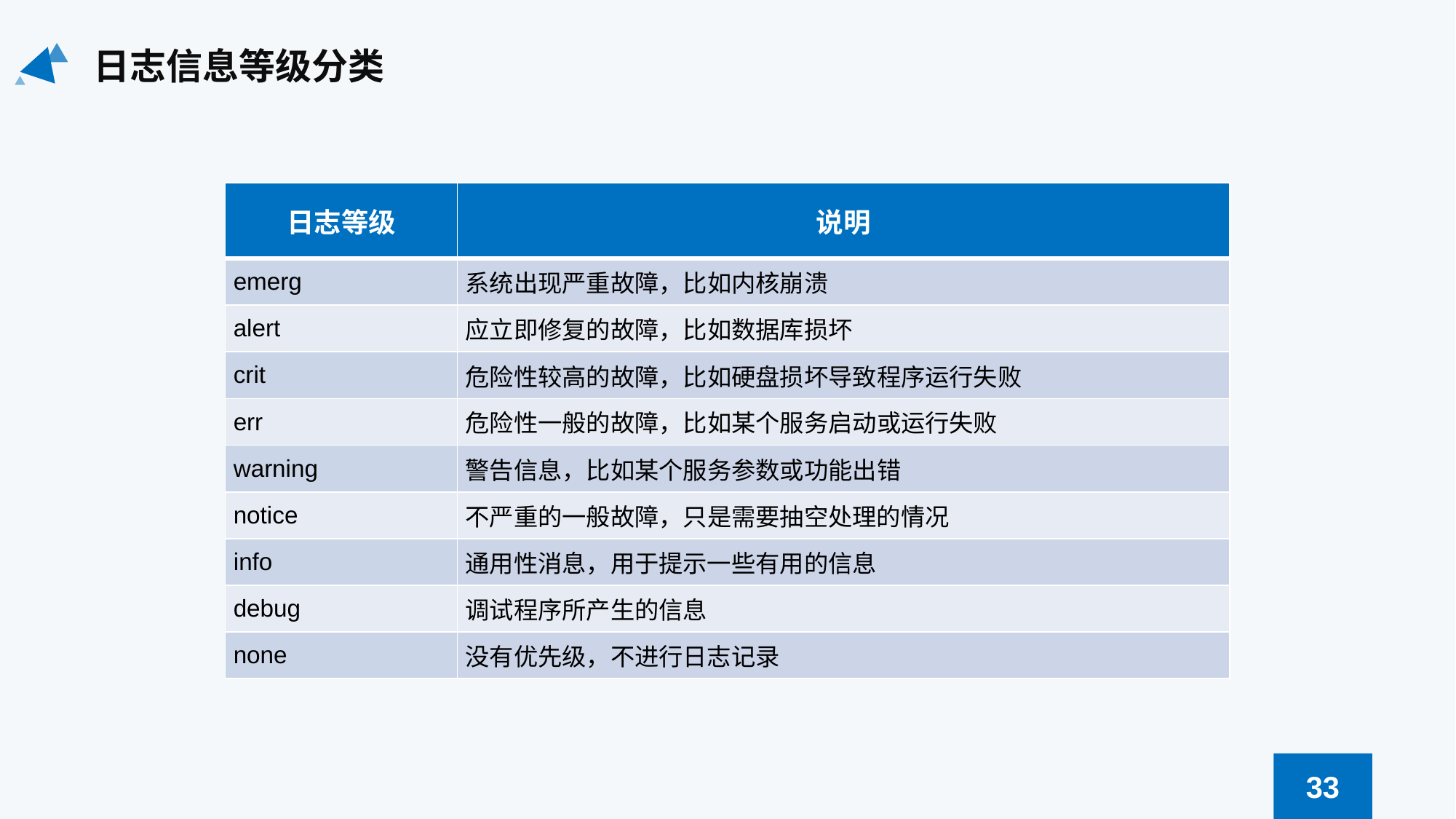

日志信息等级分类

| 日志等级 | 说明 |
| --- | --- |
| emerg | 系统出现严重故障，比如内核崩溃 |
| alert | 应立即修复的故障，比如数据库损坏 |
| crit | 危险性较高的故障，比如硬盘损坏导致程序运行失败 |
| err | 危险性一般的故障，比如某个服务启动或运行失败 |
| warning | 警告信息，比如某个服务参数或功能出错 |
| notice | 不严重的一般故障，只是需要抽空处理的情况 |
| info | 通用性消息，用于提示一些有用的信息 |
| debug | 调试程序所产生的信息 |
| none | 没有优先级，不进行日志记录 |

33